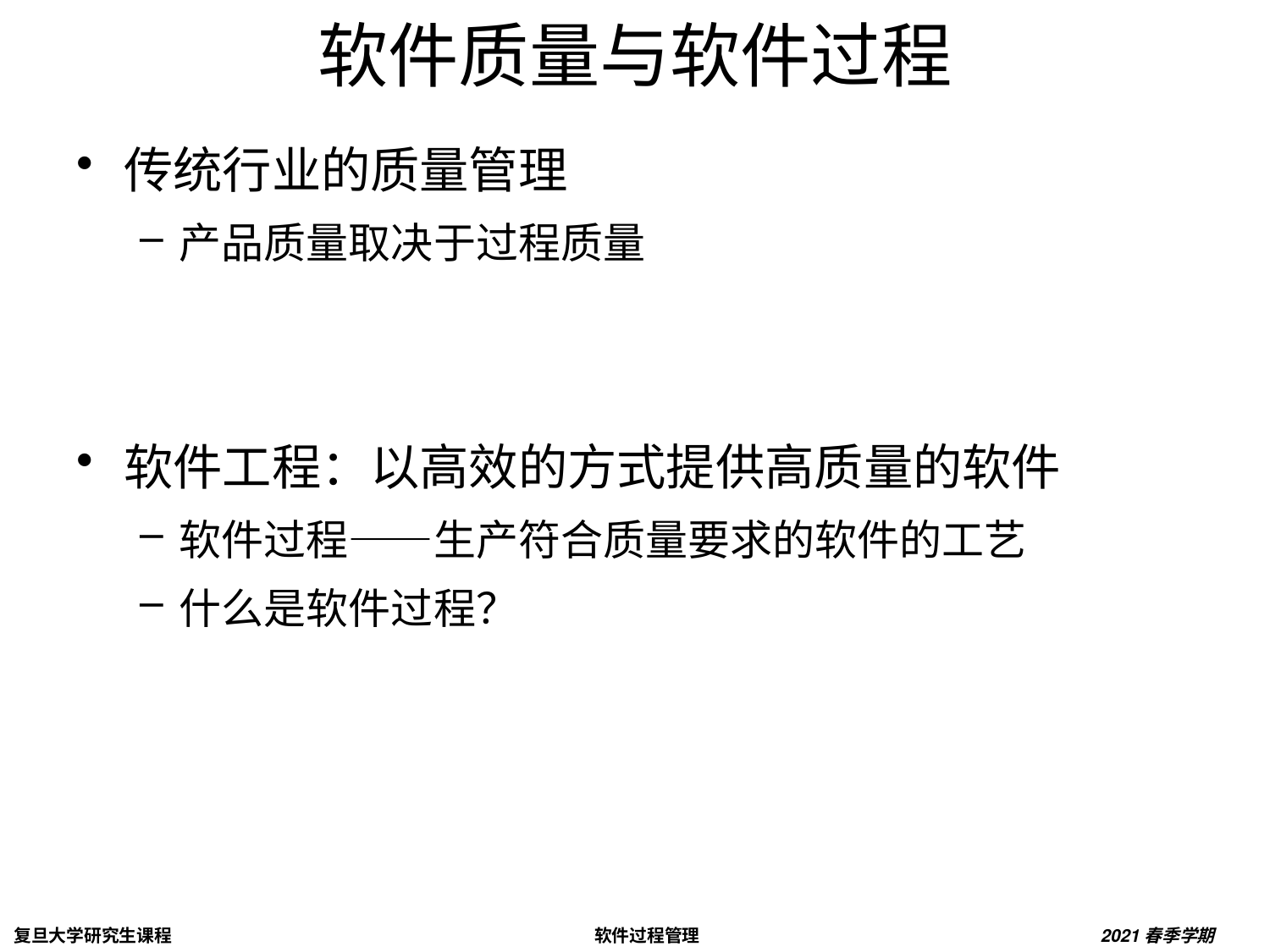

# 软件质量与软件过程
传统行业的质量管理
产品质量取决于过程质量

软件工程：以高效的方式提供高质量的软件
软件过程——生产符合质量要求的软件的工艺
什么是软件过程？